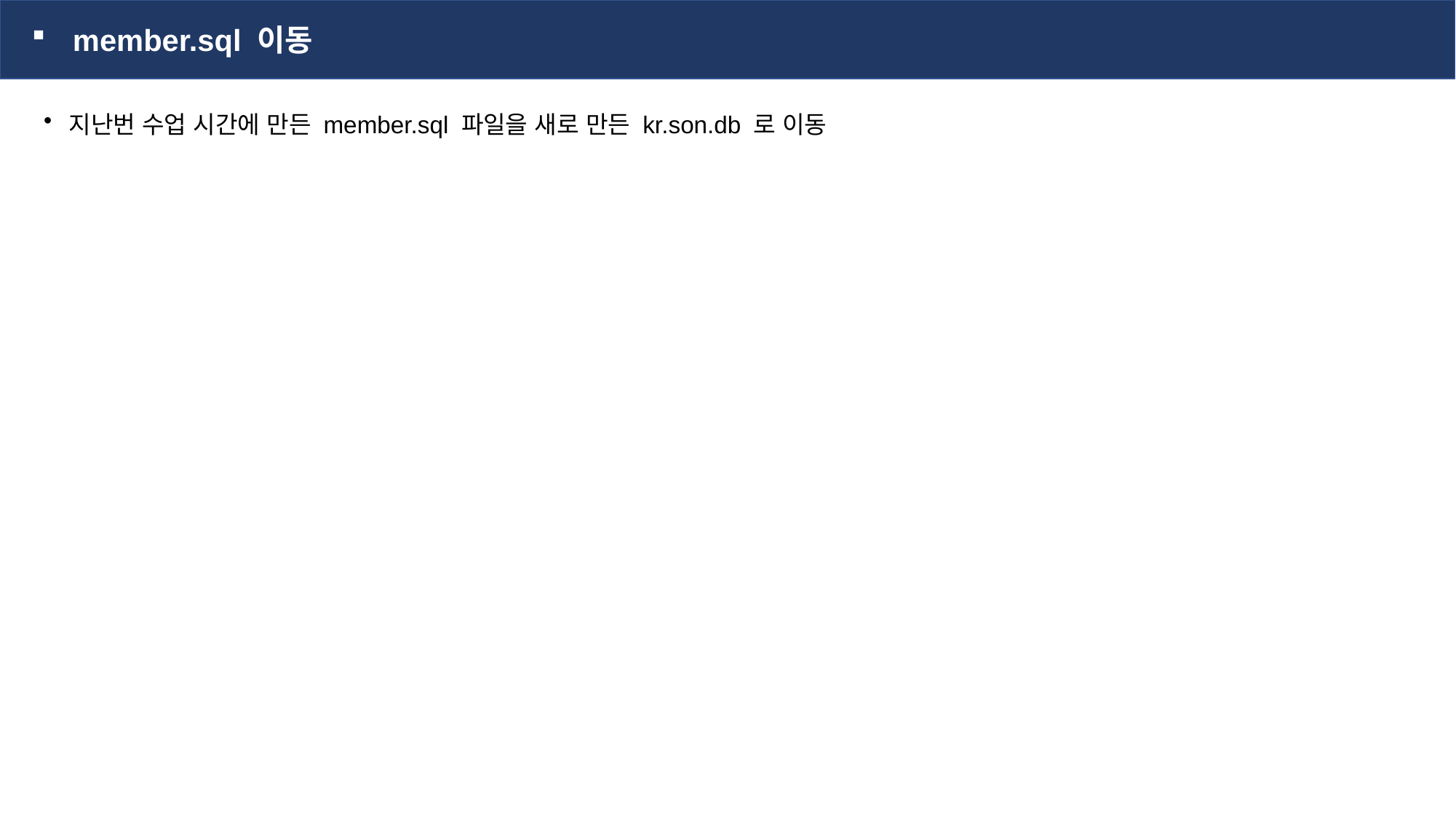

member.sql 이동
  지난번 수업 시간에 만든 member.sql 파일을 새로 만든 kr.son.db 로 이동